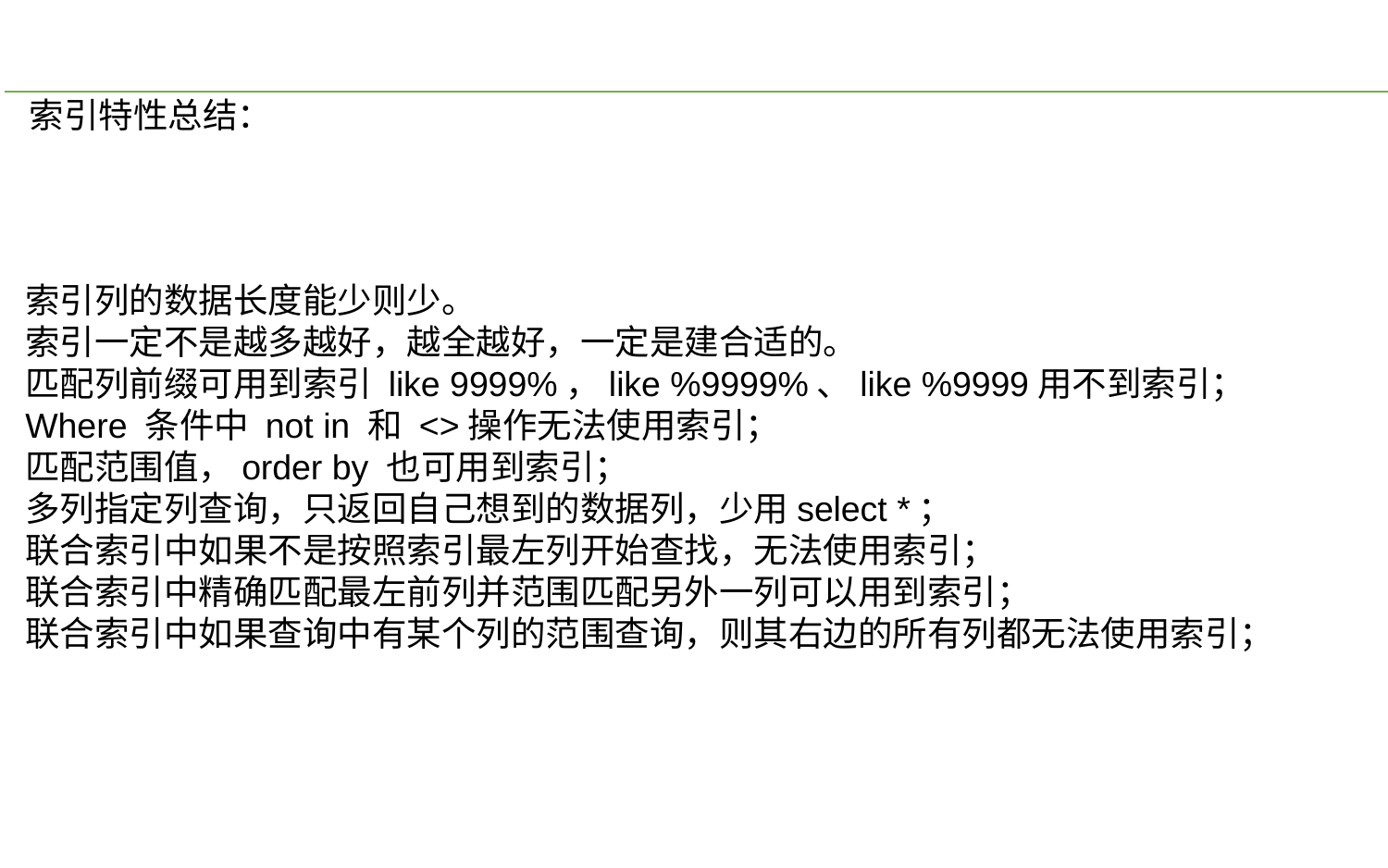

索引特性总结：
索引列的数据长度能少则少。
索引一定不是越多越好，越全越好，一定是建合适的。
匹配列前缀可用到索引 like 9999%，like %9999%、like %9999用不到索引； Where 条件中 not in 和 <>操作无法使用索引；
匹配范围值，order by 也可用到索引；
多列指定列查询，只返回自己想到的数据列，少用select *；
联合索引中如果不是按照索引最左列开始查找，无法使用索引；
联合索引中精确匹配最左前列并范围匹配另外一列可以用到索引；
联合索引中如果查询中有某个列的范围查询，则其右边的所有列都无法使用索引；